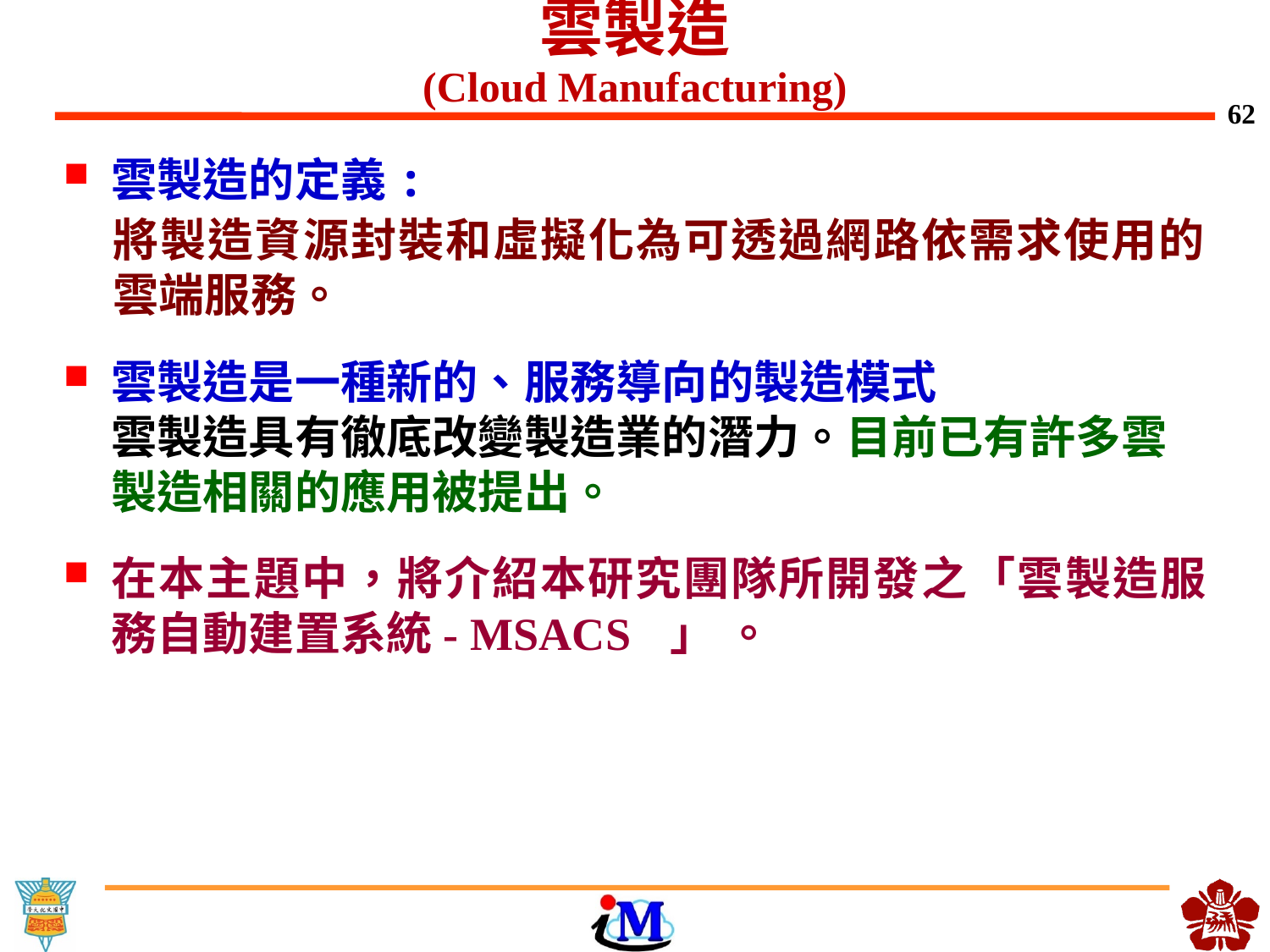

# 雲製造 (Cloud Manufacturing)
雲製造的定義:
將製造資源封裝和虛擬化為可透過網路依需求使用的雲端服務。
雲製造是一種新的、服務導向的製造模式
雲製造具有徹底改變製造業的潛力。目前已有許多雲製造相關的應用被提出。
在本主題中，將介紹本研究團隊所開發之「雲製造服務自動建置系統- MSACS 」 。